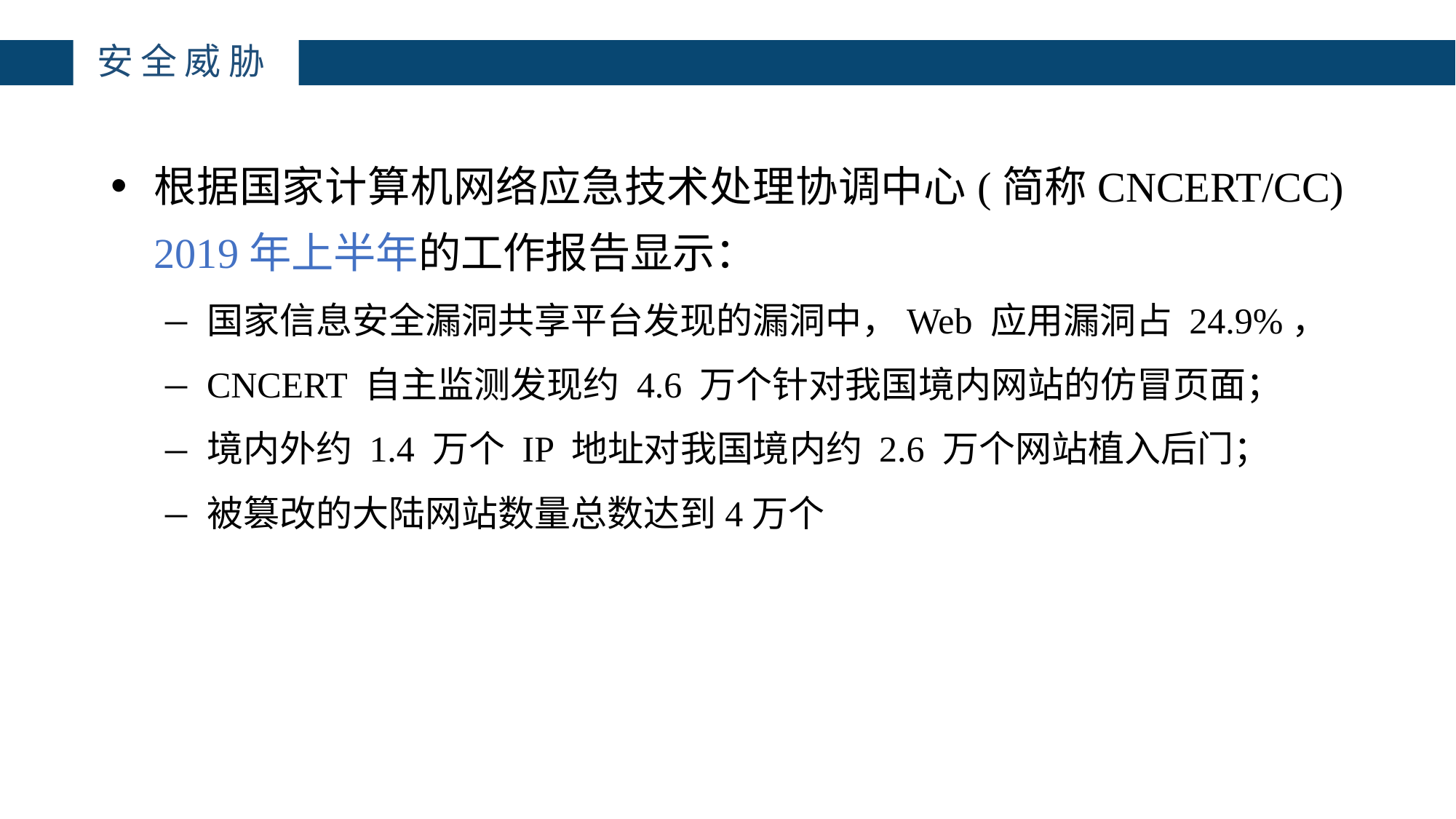

安全威胁
根据国家计算机网络应急技术处理协调中心(简称CNCERT/CC) 2019年上半年的工作报告显示：
国家信息安全漏洞共享平台发现的漏洞中，Web 应用漏洞占 24.9%，
CNCERT 自主监测发现约 4.6 万个针对我国境内网站的仿冒页面；
境内外约 1.4 万个 IP 地址对我国境内约 2.6 万个网站植入后门；
被篡改的大陆网站数量总数达到4万个